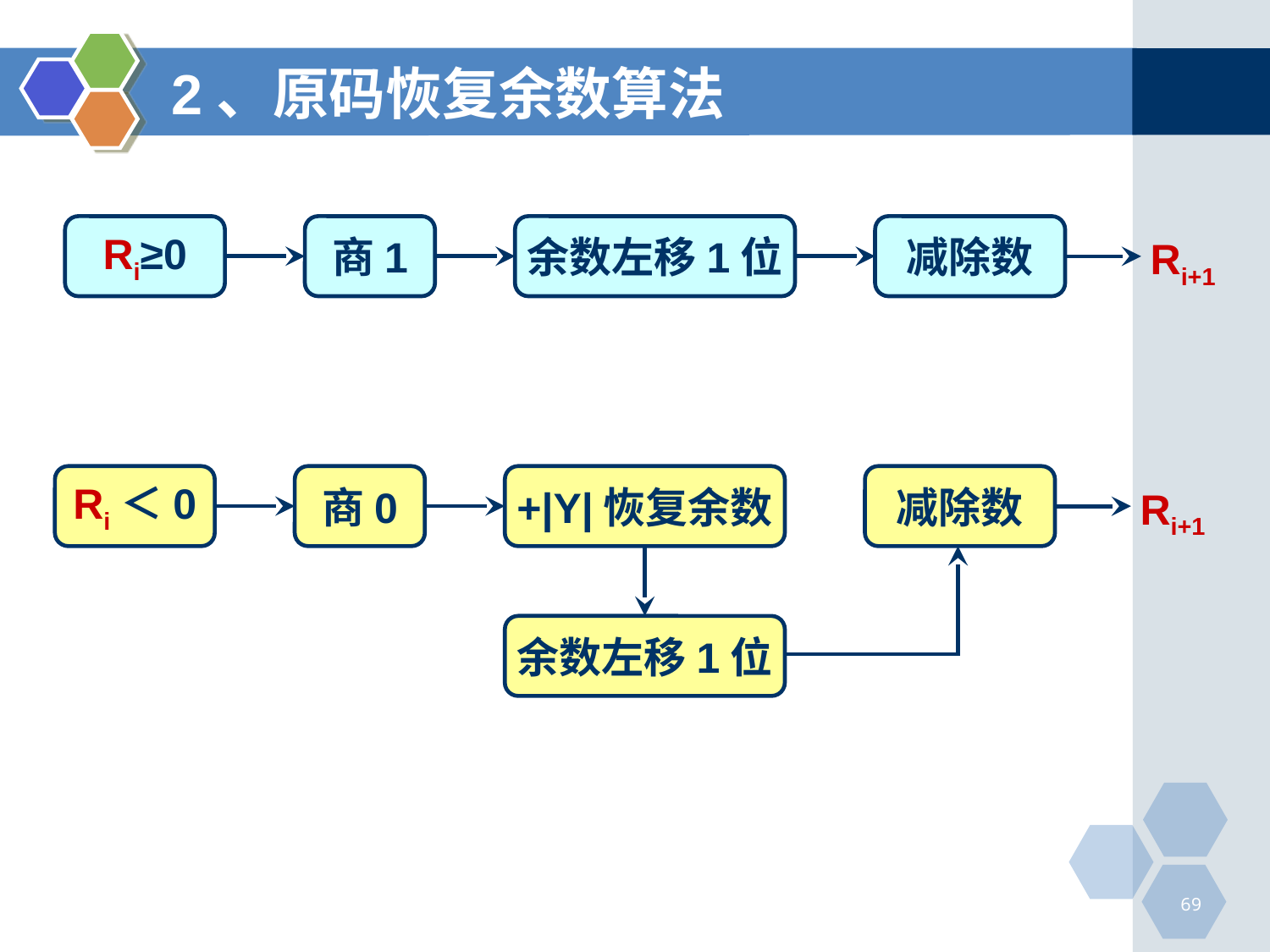

# 2、原码恢复余数算法
Ri≥0
商1
余数左移1位
减除数
Ri+1
Ri＜0
商0
+|Y|恢复余数
减除数
Ri+1
余数左移1位
69